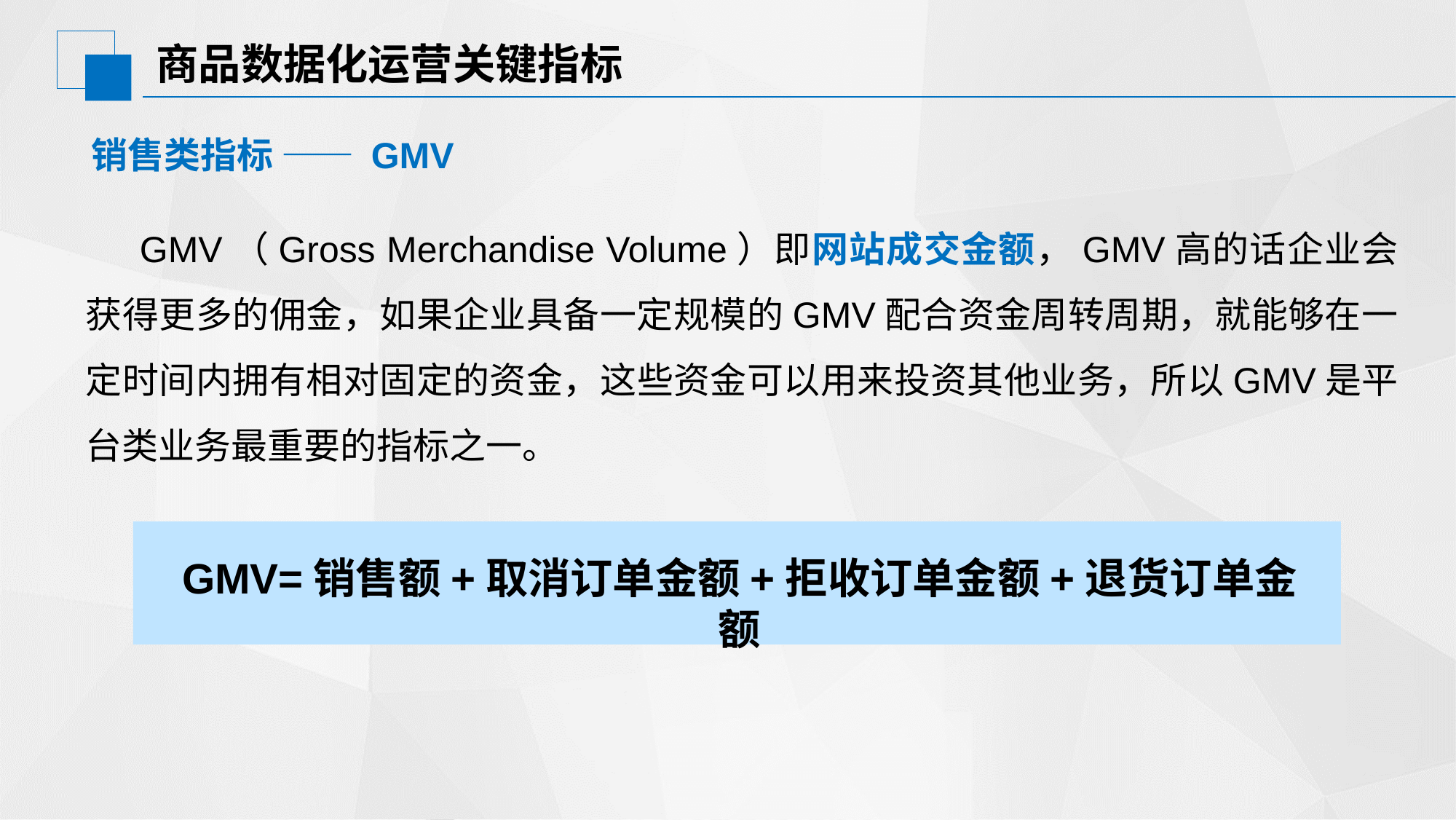

# 商品数据化运营关键指标
销售类指标 —— GMV
GMV（Gross Merchandise Volume）即网站成交金额，GMV高的话企业会获得更多的佣金，如果企业具备一定规模的GMV配合资金周转周期，就能够在一定时间内拥有相对固定的资金，这些资金可以用来投资其他业务，所以GMV是平台类业务最重要的指标之一。

GMV=销售额+取消订单金额+拒收订单金额+退货订单金额